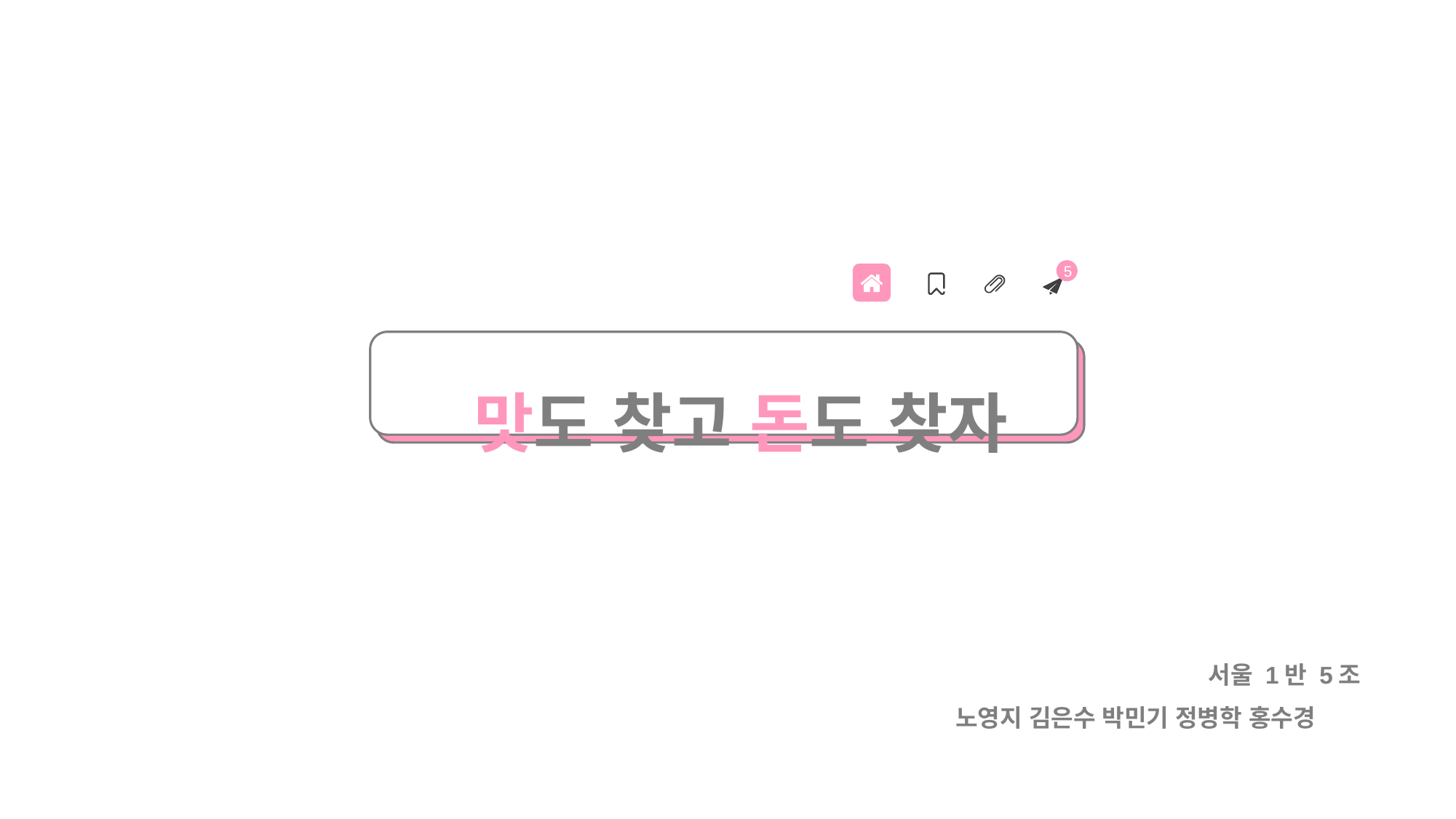

5

 맛도 찾고 돈도 찾자

서울 1반 5조
노영지 김은수 박민기 정병학 홍수경